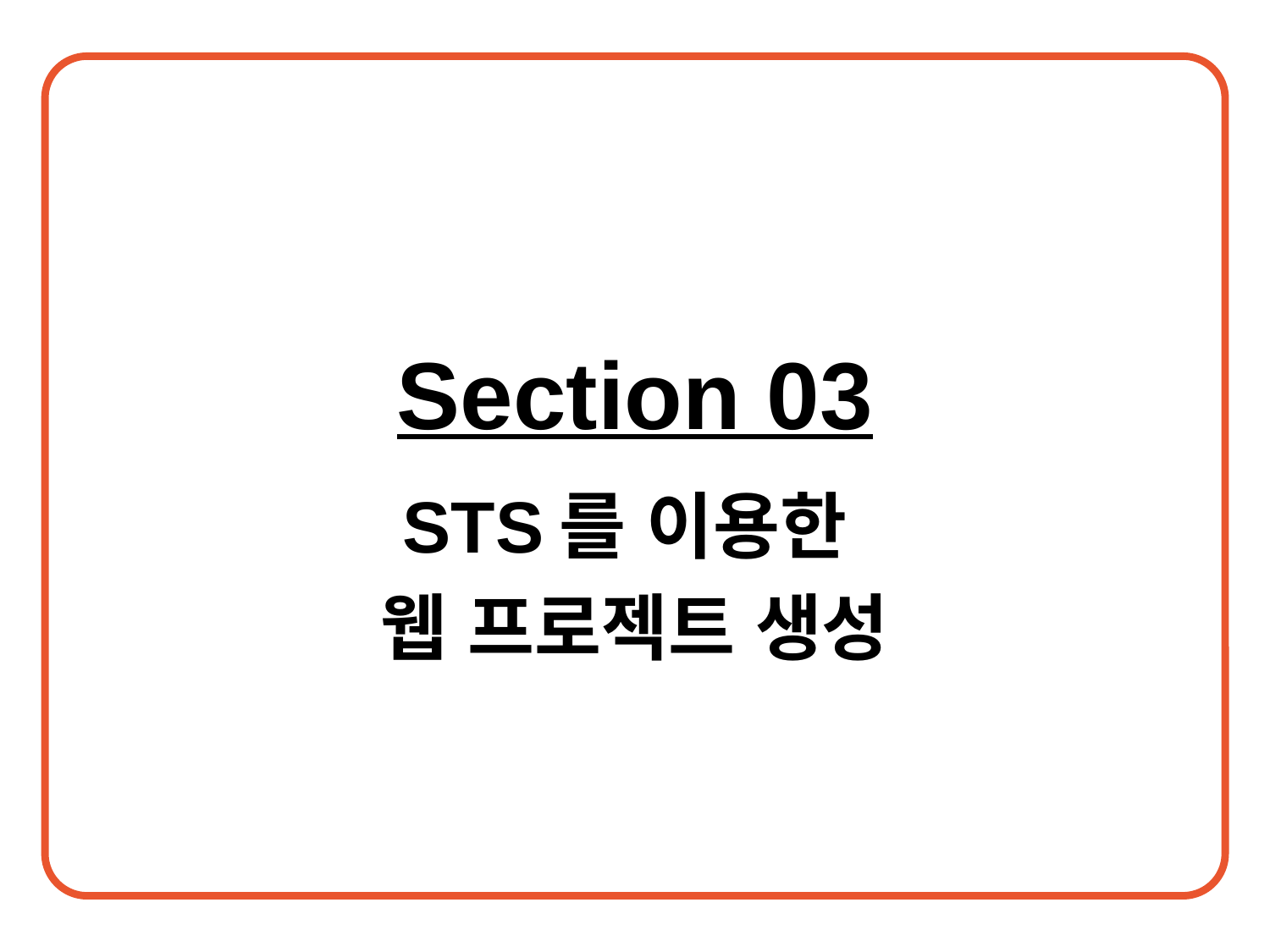

Section 03
STS를 이용한
웹 프로젝트 생성